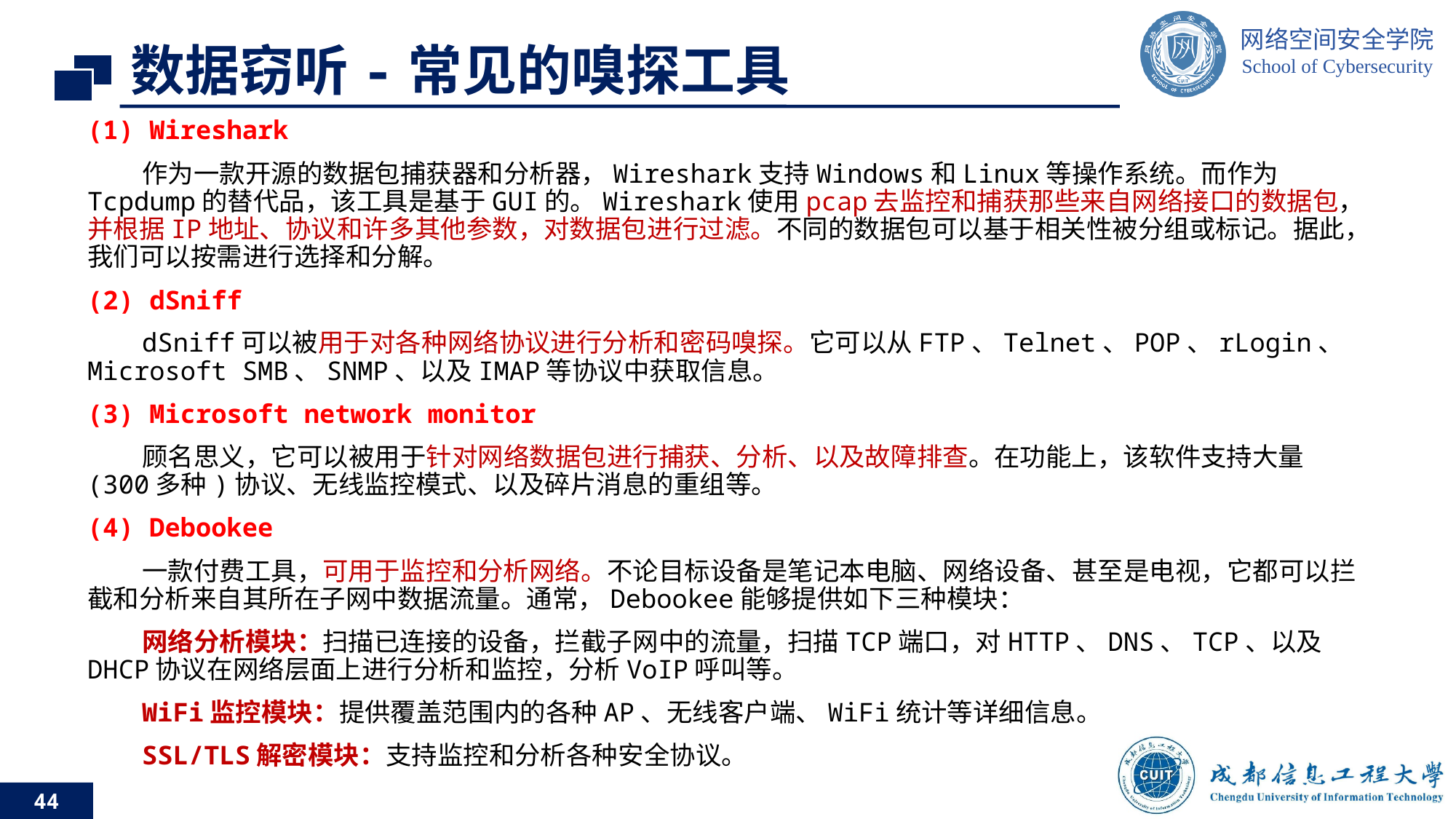

# 数据窃听-常见的嗅探工具
(1) Wireshark
作为一款开源的数据包捕获器和分析器，Wireshark支持Windows和Linux等操作系统。而作为Tcpdump的替代品，该工具是基于GUI的。Wireshark使用pcap去监控和捕获那些来自网络接口的数据包，并根据IP地址、协议和许多其他参数，对数据包进行过滤。不同的数据包可以基于相关性被分组或标记。据此，我们可以按需进行选择和分解。
(2) dSniff
dSniff可以被用于对各种网络协议进行分析和密码嗅探。它可以从FTP、Telnet、POP、rLogin、Microsoft SMB、SNMP、以及IMAP等协议中获取信息。
(3) Microsoft network monitor
顾名思义，它可以被用于针对网络数据包进行捕获、分析、以及故障排查。在功能上，该软件支持大量(300多种)协议、无线监控模式、以及碎片消息的重组等。
(4) Debookee
一款付费工具，可用于监控和分析网络。不论目标设备是笔记本电脑、网络设备、甚至是电视，它都可以拦截和分析来自其所在子网中数据流量。通常，Debookee能够提供如下三种模块：
网络分析模块：扫描已连接的设备，拦截子网中的流量，扫描TCP端口，对HTTP、DNS、TCP、以及DHCP协议在网络层面上进行分析和监控，分析VoIP呼叫等。
WiFi监控模块：提供覆盖范围内的各种AP、无线客户端、WiFi统计等详细信息。
SSL/TLS解密模块：支持监控和分析各种安全协议。
44